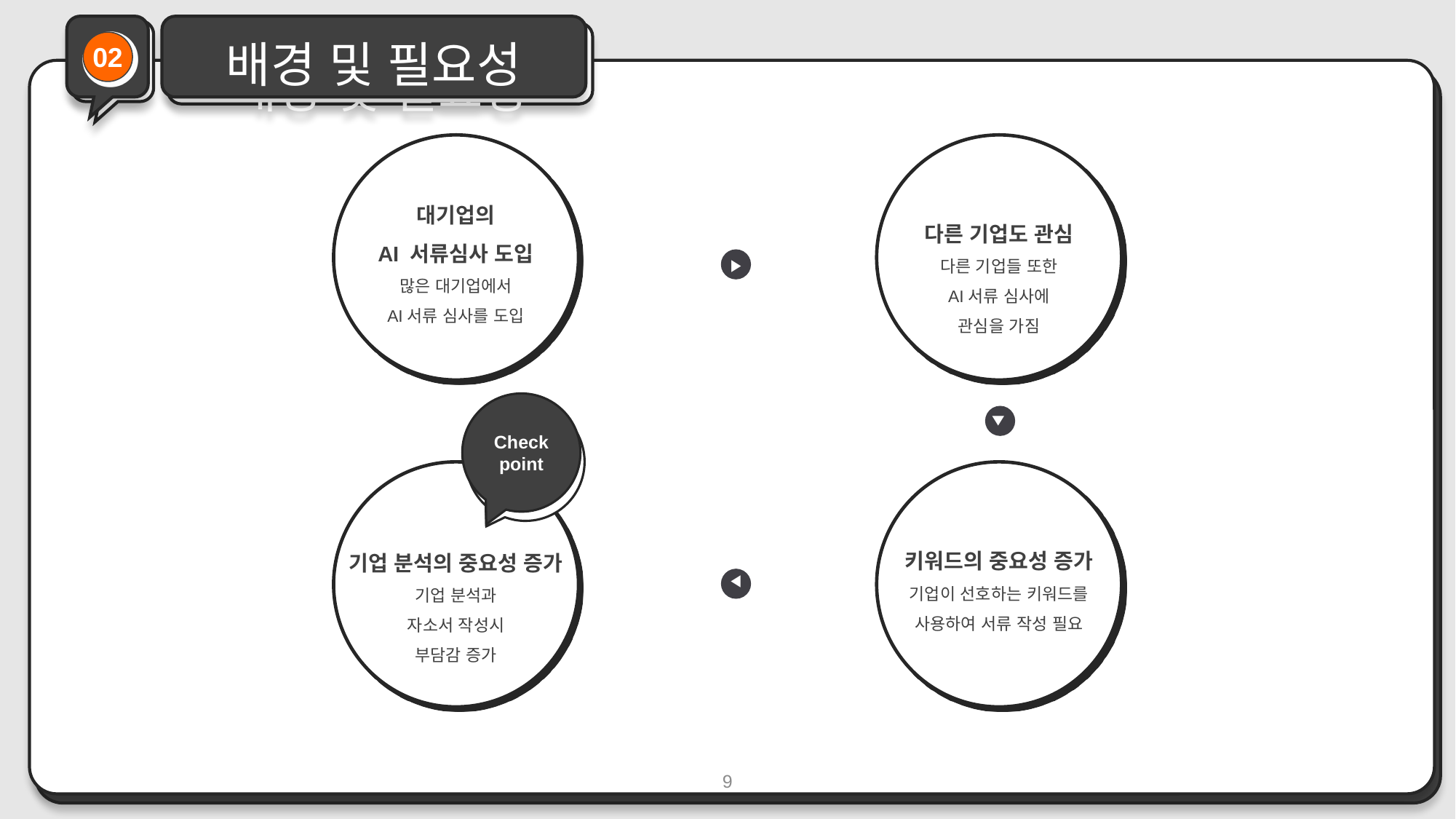

배경 및 필요성

배경 및 필요성
02

대기업의
AI 서류심사 도입
많은 대기업에서
AI서류 심사를 도입
다른 기업도 관심
다른 기업들 또한
AI서류 심사에
관심을 가짐
▶
Check
point

▶
기업 분석의 중요성 증가
기업 분석과
자소서 작성시
부담감 증가
키워드의 중요성 증가
기업이 선호하는 키워드를
사용하여 서류 작성 필요
▶
9